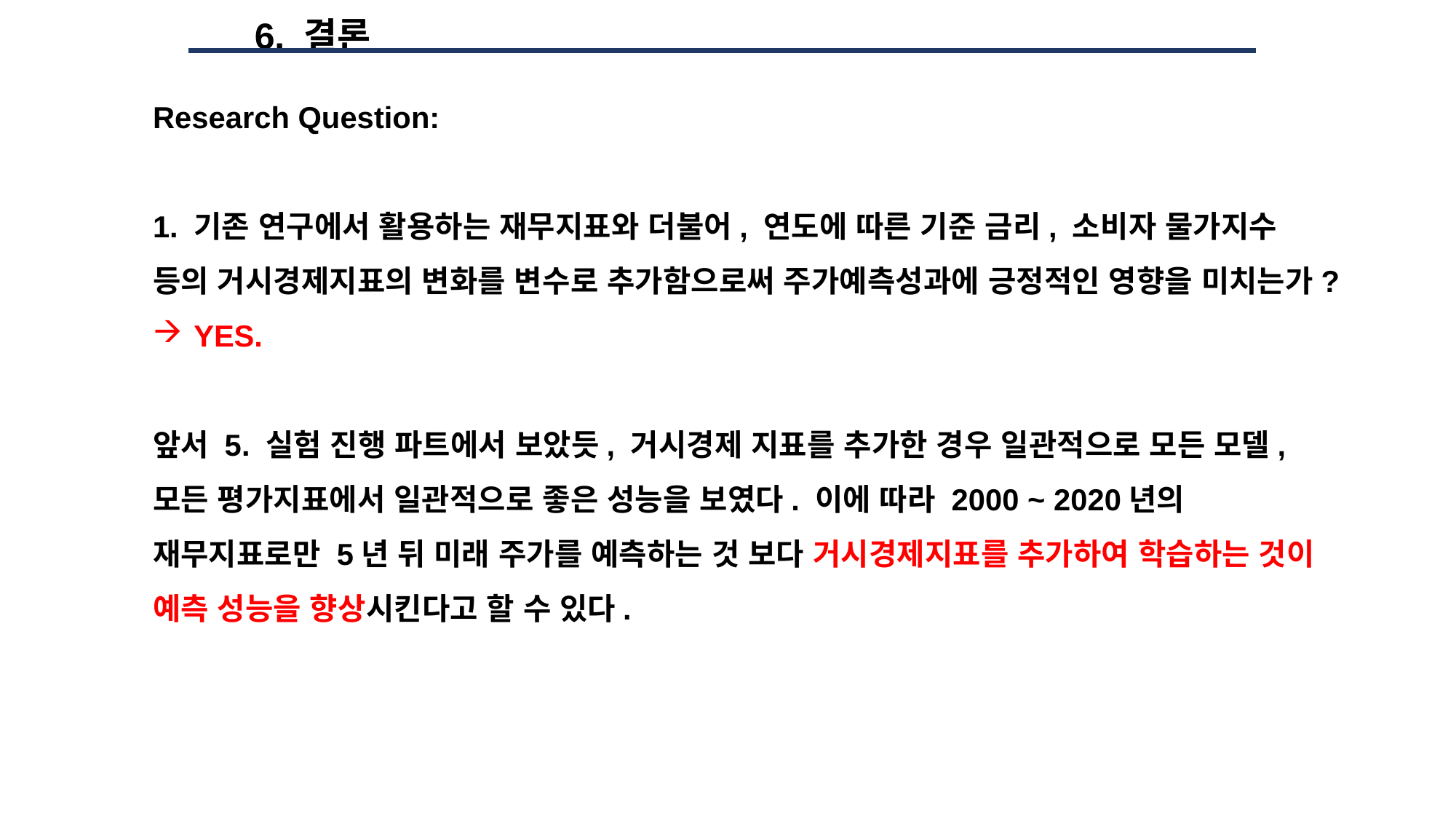

6. 결론
Research Question:

1. 기존 연구에서 활용하는 재무지표와 더불어, 연도에 따른 기준 금리, 소비자 물가지수 등의 거시경제지표의 변화를 변수로 추가함으로써 주가예측성과에 긍정적인 영향을 미치는가?
YES.

앞서 5. 실험 진행 파트에서 보았듯, 거시경제 지표를 추가한 경우 일관적으로 모든 모델, 모든 평가지표에서 일관적으로 좋은 성능을 보였다. 이에 따라 2000 ~ 2020년의 재무지표로만 5년 뒤 미래 주가를 예측하는 것 보다 거시경제지표를 추가하여 학습하는 것이 예측 성능을 향상시킨다고 할 수 있다.